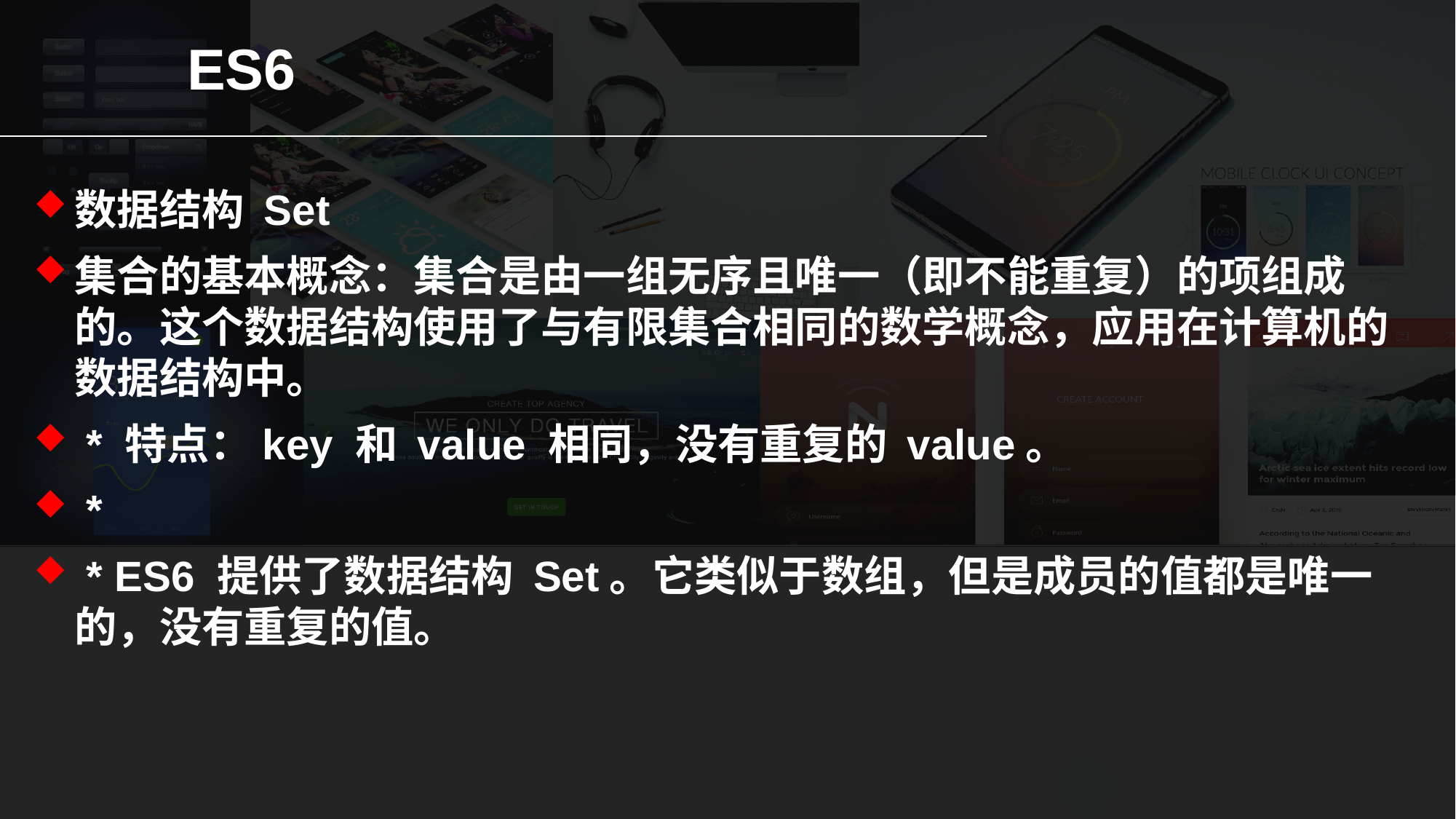

ES6

数据结构 Set
集合的基本概念：集合是由一组无序且唯一（即不能重复）的项组成的。这个数据结构使用了与有限集合相同的数学概念，应用在计算机的数据结构中。
 * 特点：key 和 value 相同，没有重复的 value。
 *
 * ES6 提供了数据结构 Set。它类似于数组，但是成员的值都是唯一的，没有重复的值。